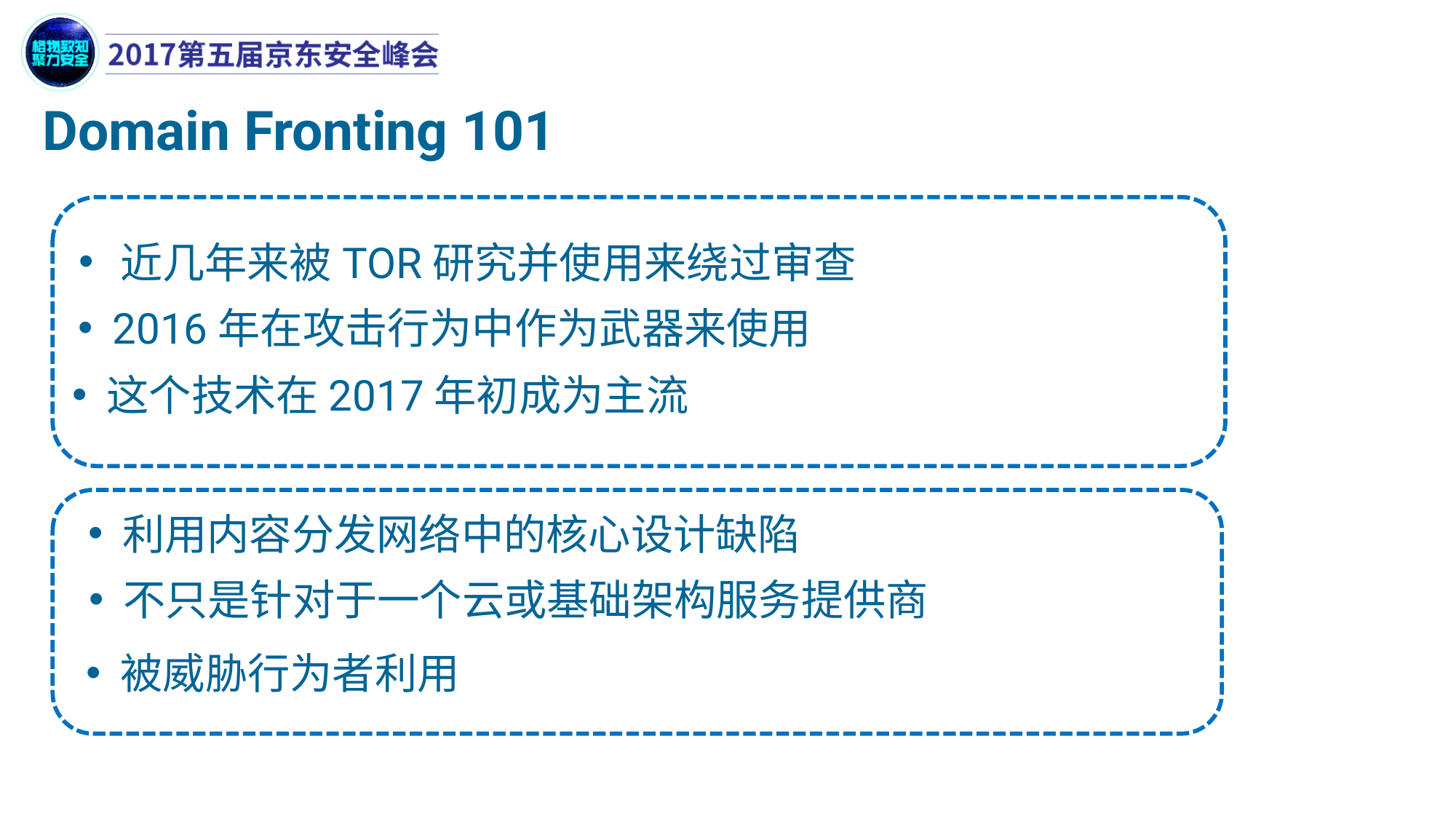

Domain Fronting 101

近几年来被TOR研究并使用来绕过审查

2016年在攻击行为中作为武器来使用
这个技术在2017年初成为主流

利用内容分发网络中的核心设计缺陷
不只是针对于一个云或基础架构服务提供商
被威胁行为者利用